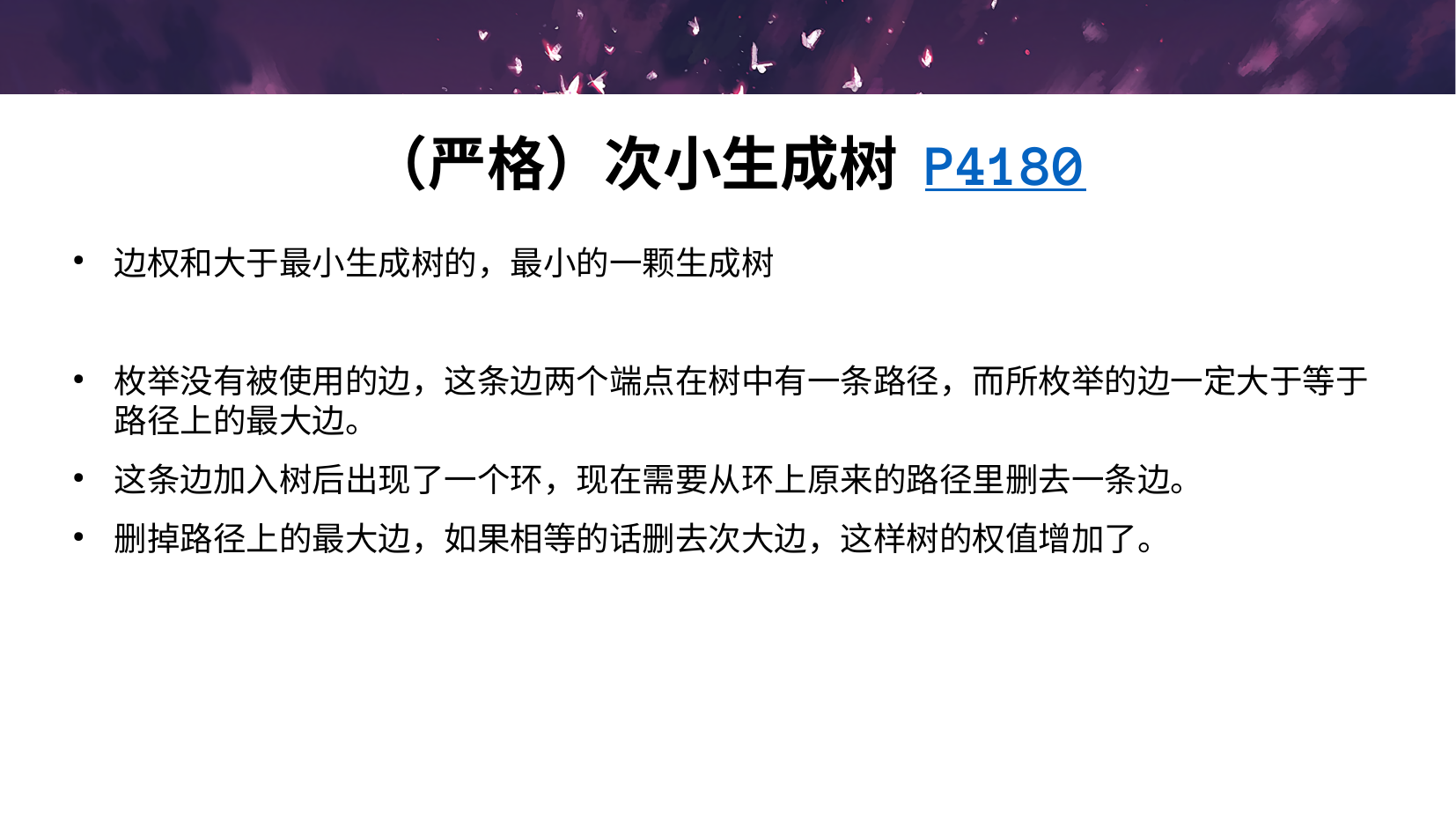

# （严格）次小生成树 P4180
边权和大于最小生成树的，最小的一颗生成树

枚举没有被使用的边，这条边两个端点在树中有一条路径，而所枚举的边一定大于等于路径上的最大边。
这条边加入树后出现了一个环，现在需要从环上原来的路径里删去一条边。
删掉路径上的最大边，如果相等的话删去次大边，这样树的权值增加了。